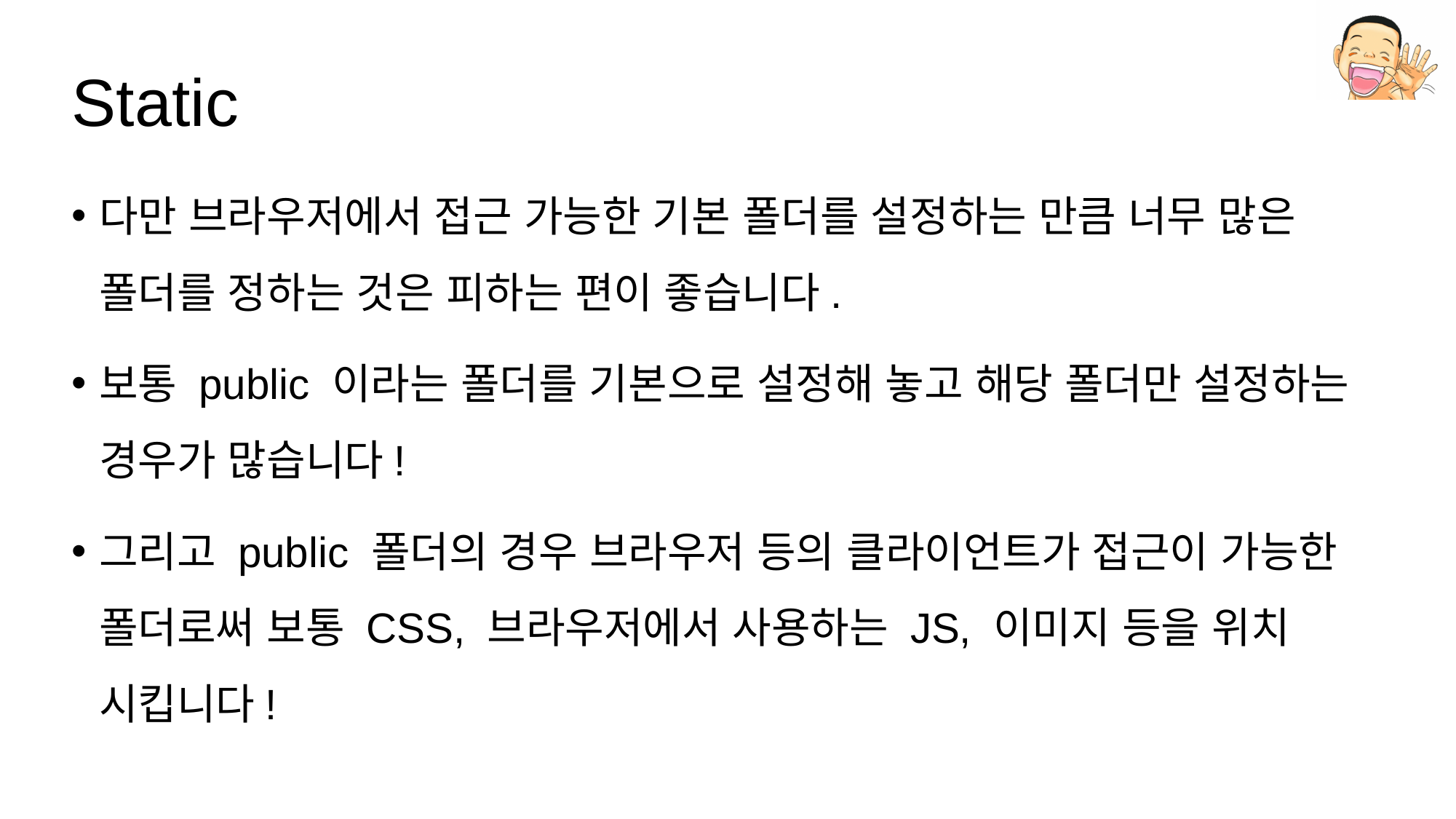

# Static
다만 브라우저에서 접근 가능한 기본 폴더를 설정하는 만큼 너무 많은 폴더를 정하는 것은 피하는 편이 좋습니다.
보통 public 이라는 폴더를 기본으로 설정해 놓고 해당 폴더만 설정하는 경우가 많습니다!
그리고 public 폴더의 경우 브라우저 등의 클라이언트가 접근이 가능한 폴더로써 보통 CSS, 브라우저에서 사용하는 JS, 이미지 등을 위치 시킵니다!